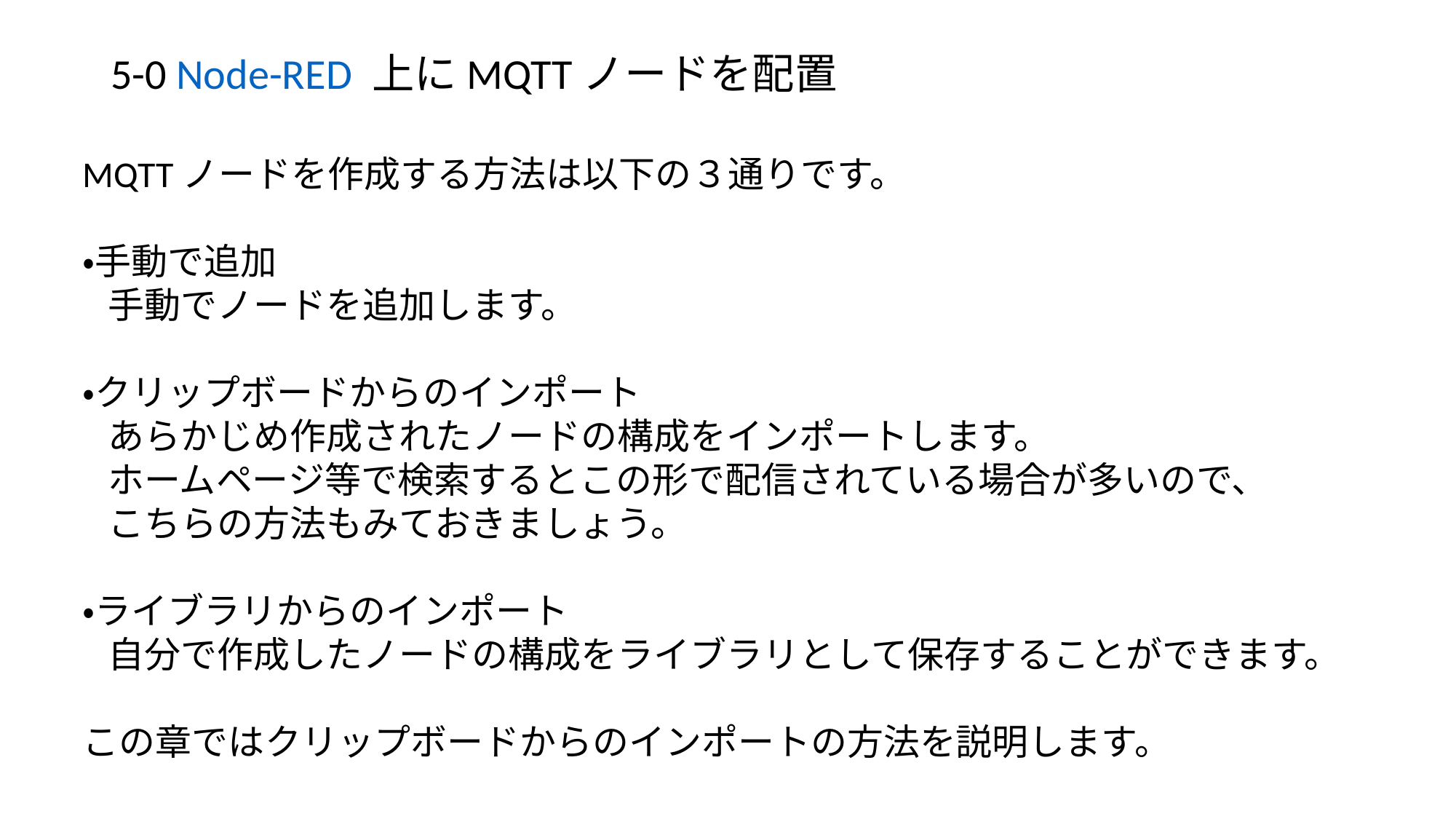

# 5-0 Node-RED 上にMQTTノードを配置
MQTTノードを作成する方法は以下の３通りです。

・手動で追加
  手動でノードを追加します。

・クリップボードからのインポート
  あらかじめ作成されたノードの構成をインポートします。
  ホームページ等で検索するとこの形で配信されている場合が多いので、
  こちらの方法もみておきましょう。

・ライブラリからのインポート
  自分で作成したノードの構成をライブラリとして保存することができます。

この章ではクリップボードからのインポートの方法を説明します。